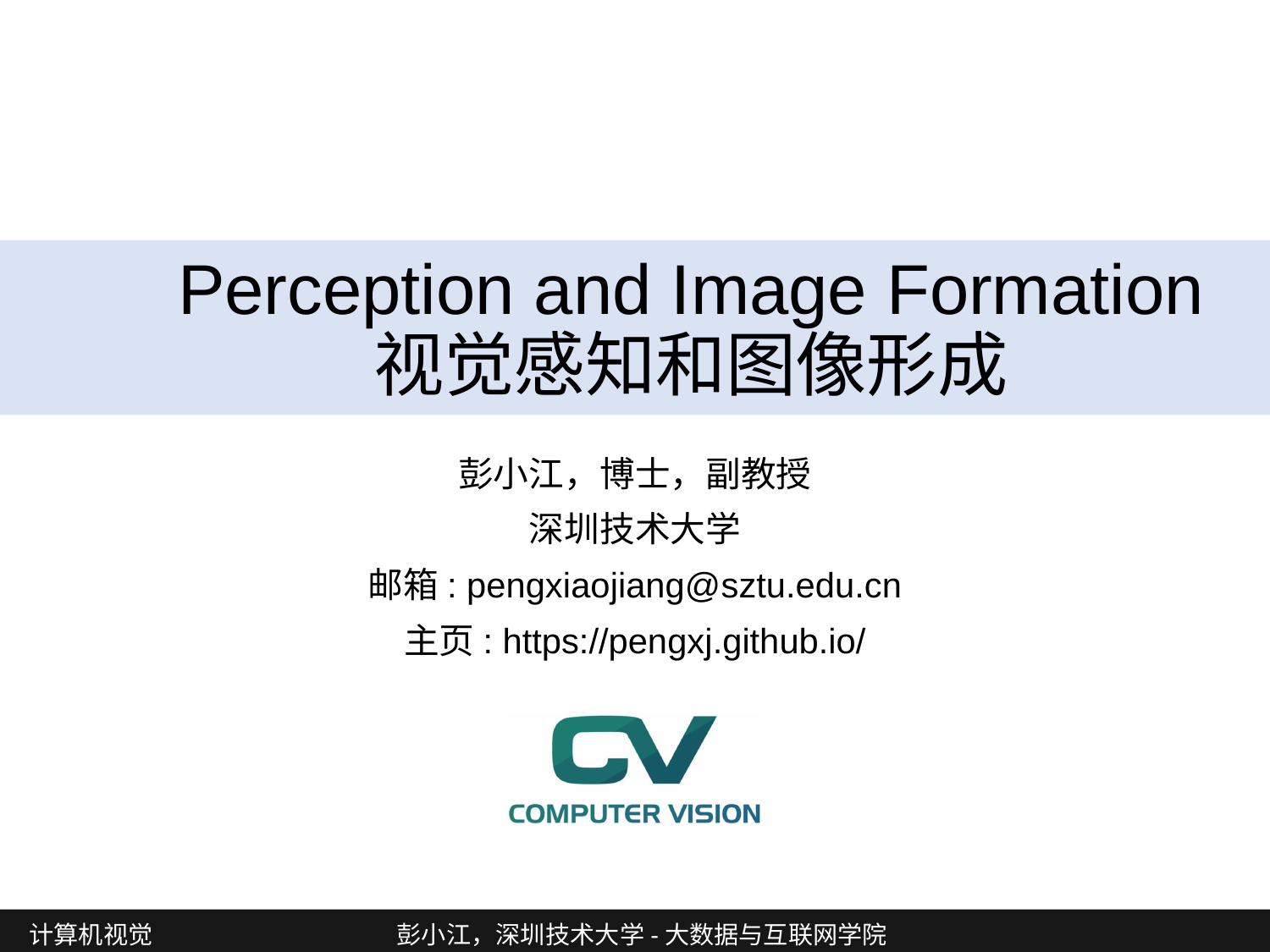

# Perception and Image Formation 视觉感知和图像形成
彭小江，博士，副教授
深圳技术大学
邮箱: pengxiaojiang@sztu.edu.cn
主页: https://pengxj.github.io/